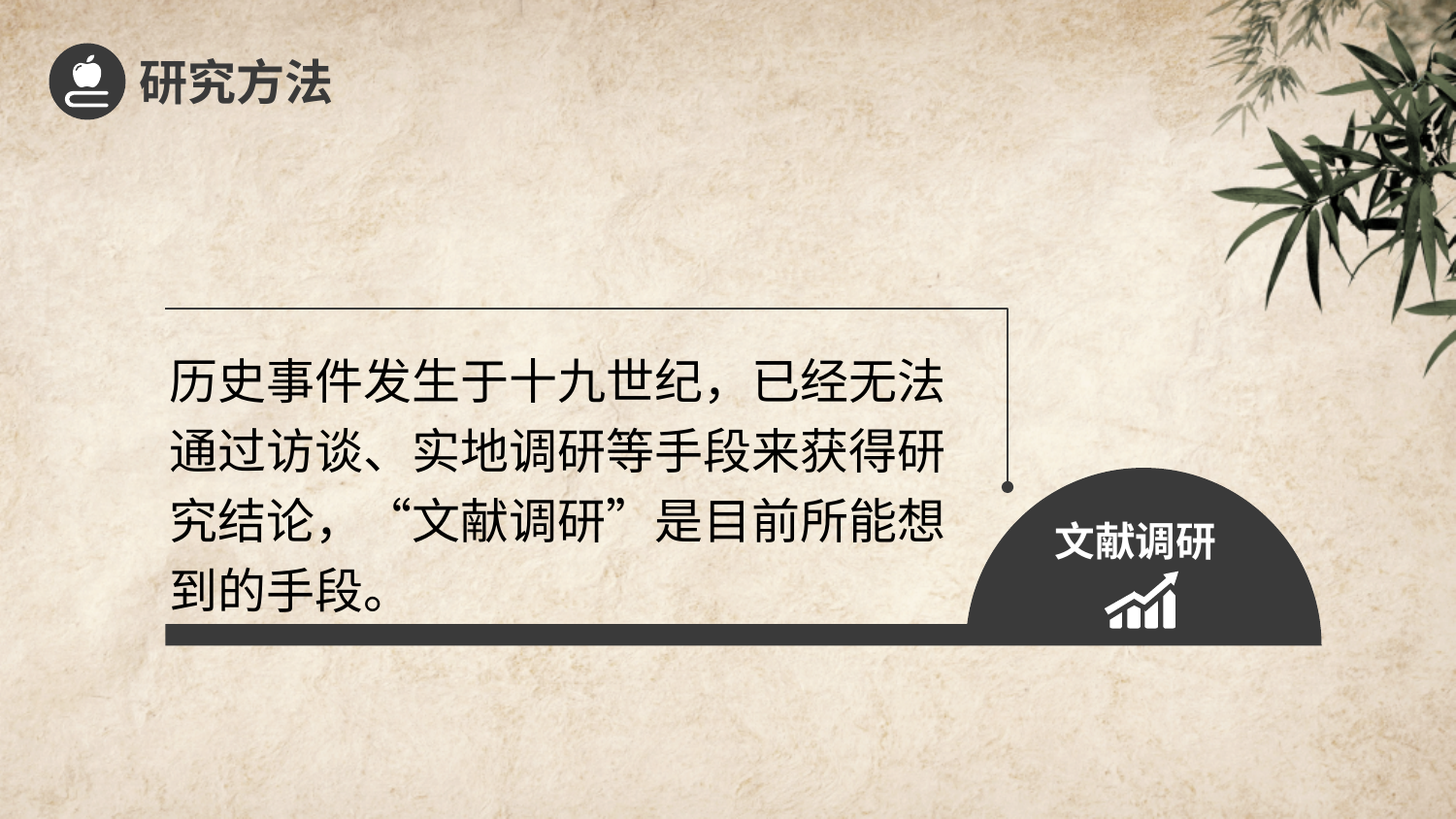

研究方法

历史事件发生于十九世纪，已经无法通过访谈、实地调研等手段来获得研究结论，“文献调研”是目前所能想到的手段。

文献调研